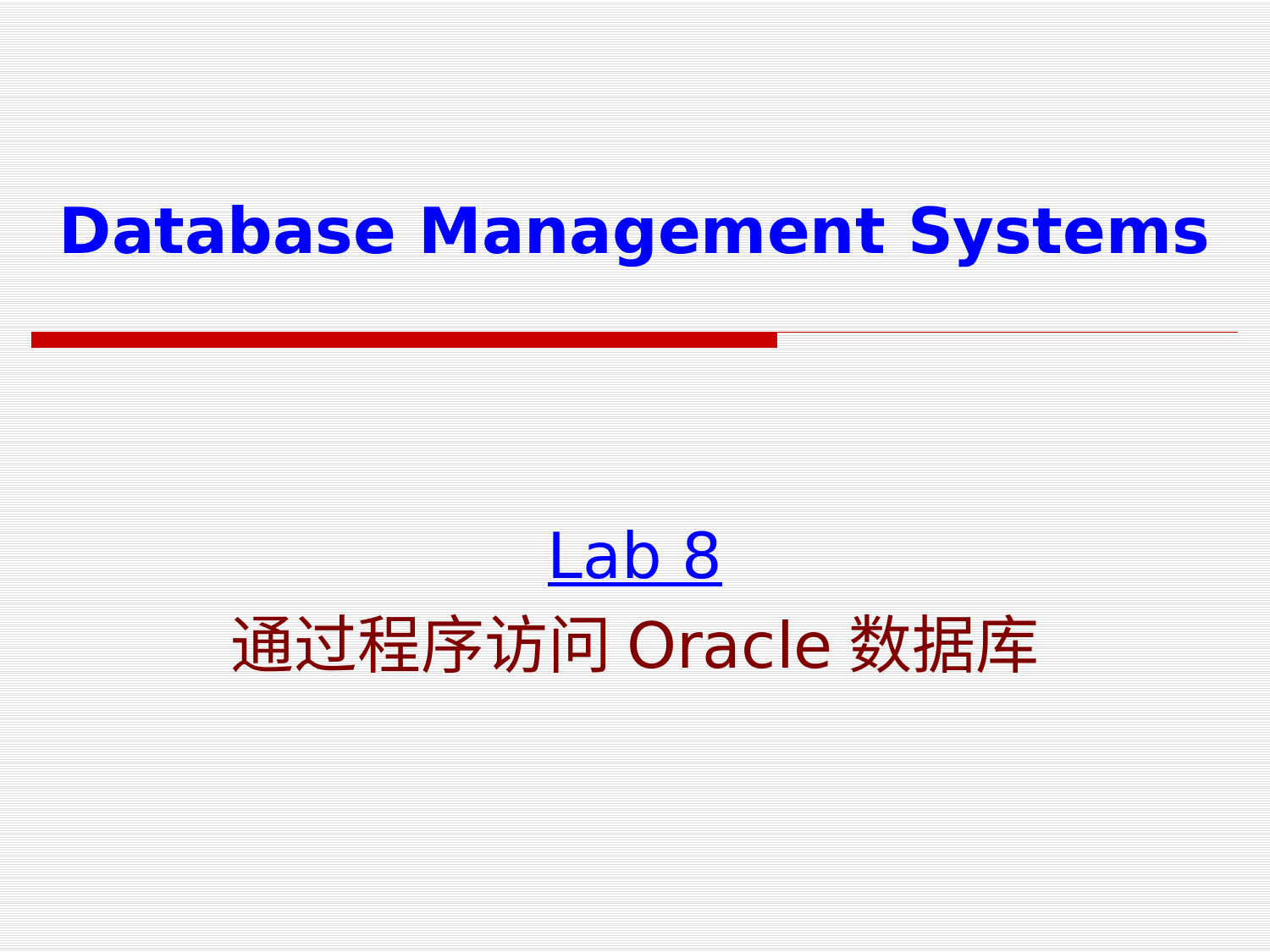

# Database Management Systems
Lab 8
通过程序访问Oracle数据库